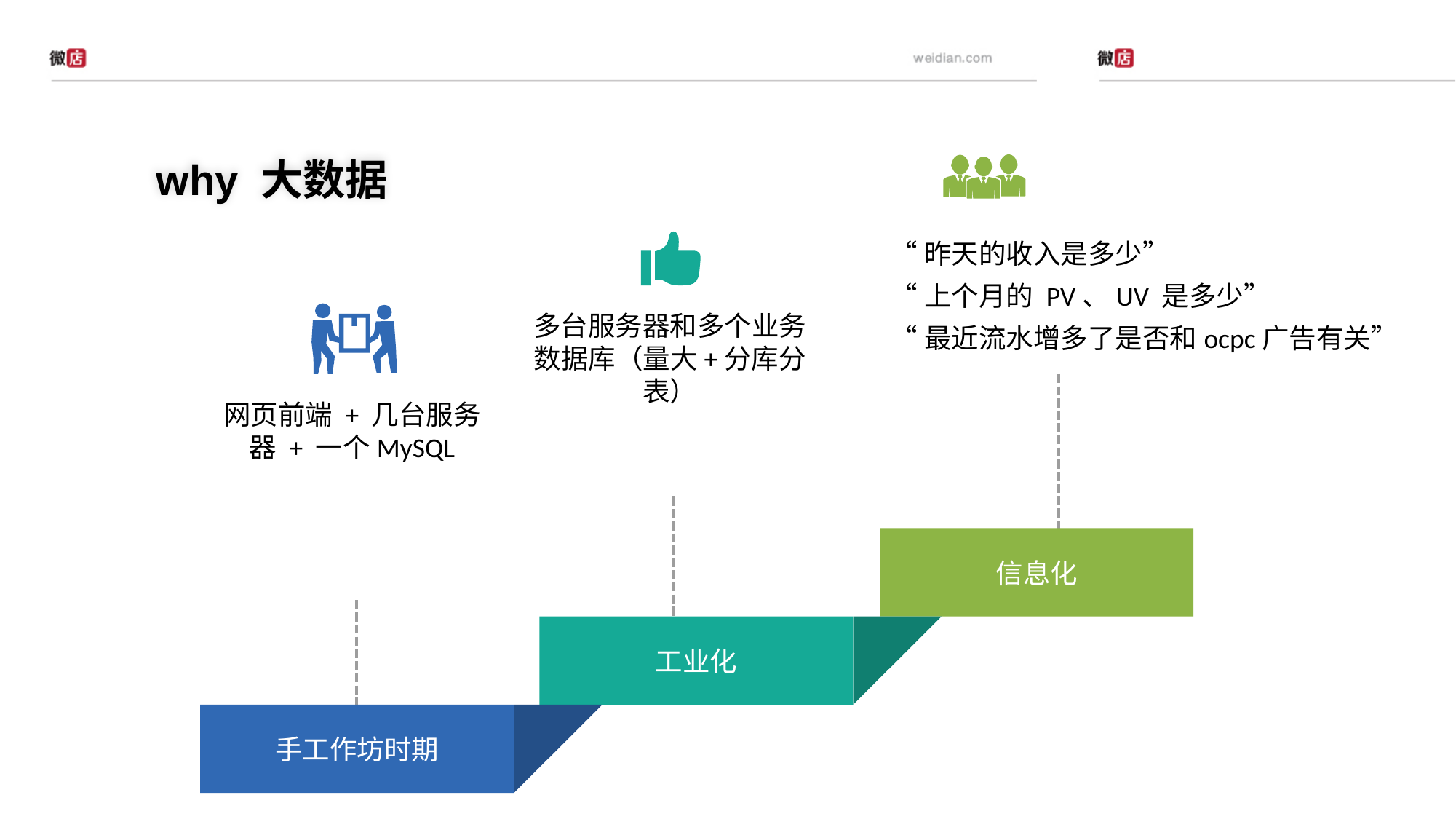

why 大数据

“昨天的收入是多少”
“上个月的 PV、UV 是多少”
“最近流水增多了是否和ocpc广告有关”

多台服务器和多个业务数据库（量大+分库分表）

网页前端 + 几台服务器 + 一个MySQL
信息化
工业化

手工作坊时期